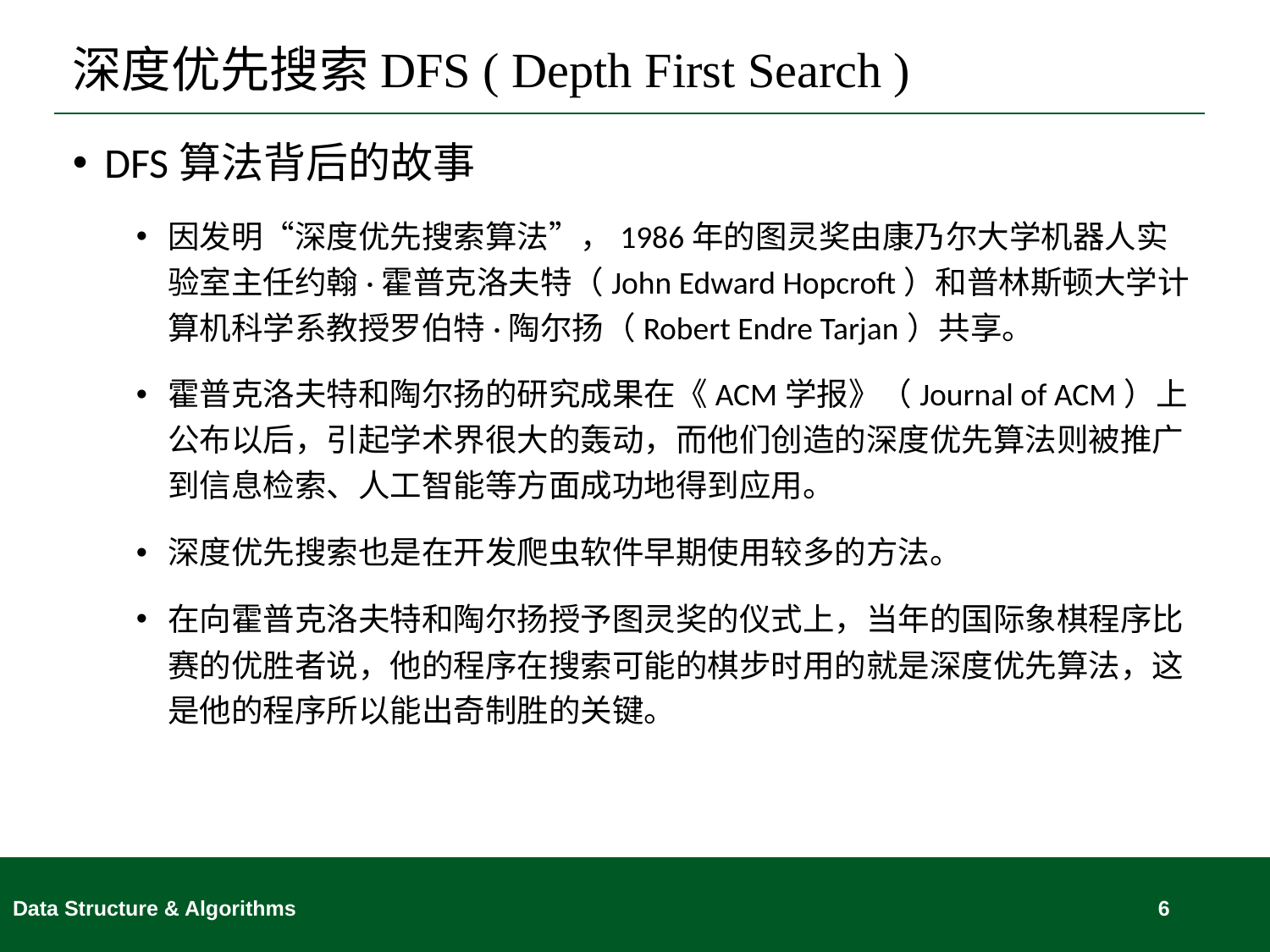

# 深度优先搜索DFS ( Depth First Search )
DFS算法背后的故事
因发明“深度优先搜索算法”，1986年的图灵奖由康乃尔大学机器人实验室主任约翰·霍普克洛夫特（John Edward Hopcroft）和普林斯顿大学计算机科学系教授罗伯特·陶尔扬（Robert Endre Tarjan）共享。
霍普克洛夫特和陶尔扬的研究成果在《ACM学报》（Journal of ACM）上公布以后，引起学术界很大的轰动，而他们创造的深度优先算法则被推广到信息检索、人工智能等方面成功地得到应用。
深度优先搜索也是在开发爬虫软件早期使用较多的方法。
在向霍普克洛夫特和陶尔扬授予图灵奖的仪式上，当年的国际象棋程序比赛的优胜者说，他的程序在搜索可能的棋步时用的就是深度优先算法，这是他的程序所以能出奇制胜的关键。
Data Structure & Algorithms
6